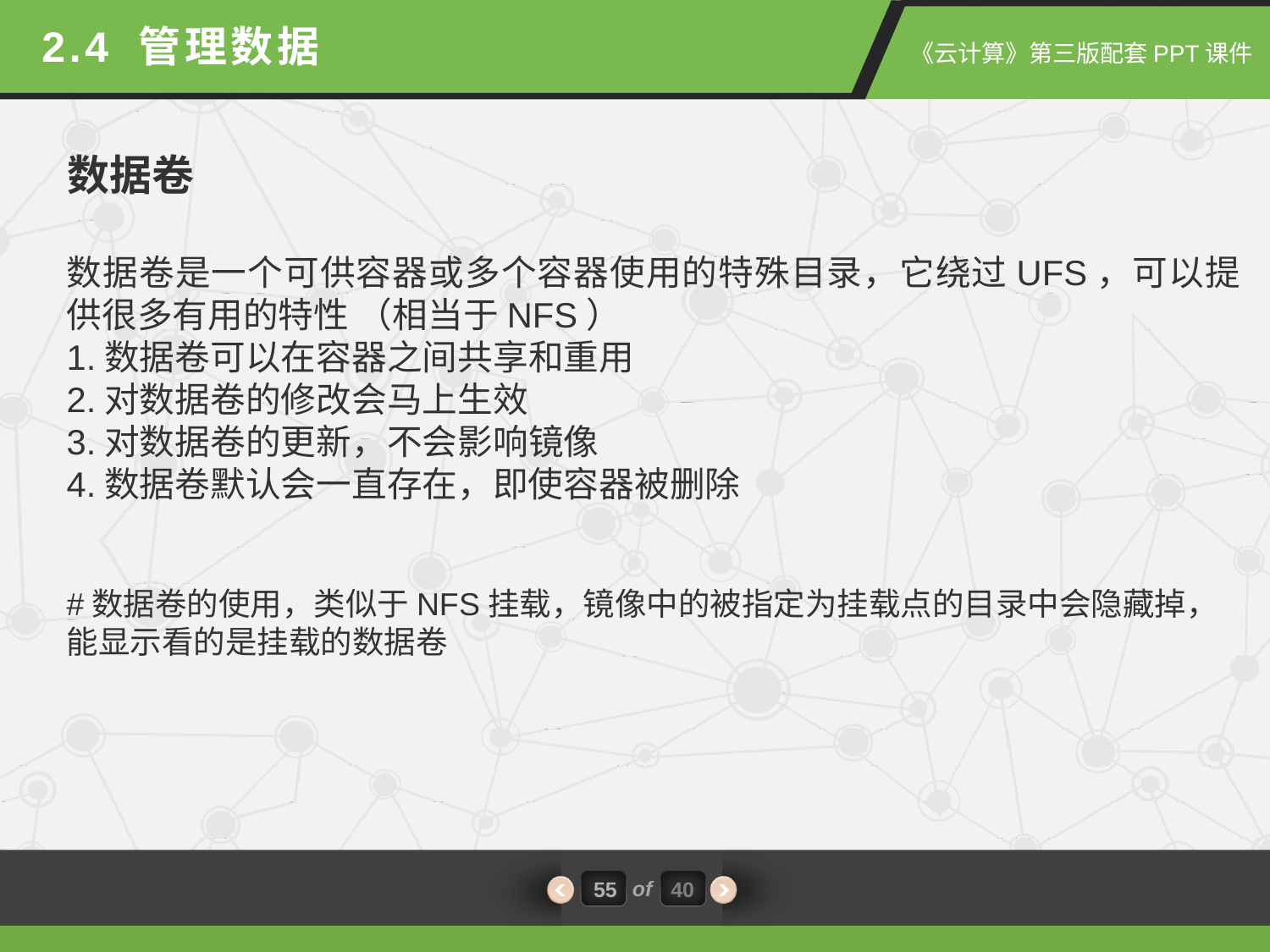

2.4 管理数据
数据卷
数据卷是一个可供容器或多个容器使用的特殊目录，它绕过UFS，可以提供很多有用的特性 （相当于NFS）
1.数据卷可以在容器之间共享和重用
2.对数据卷的修改会马上生效
3.对数据卷的更新，不会影响镜像
4.数据卷默认会一直存在，即使容器被删除
#数据卷的使用，类似于NFS挂载，镜像中的被指定为挂载点的目录中会隐藏掉，能显示看的是挂载的数据卷
55